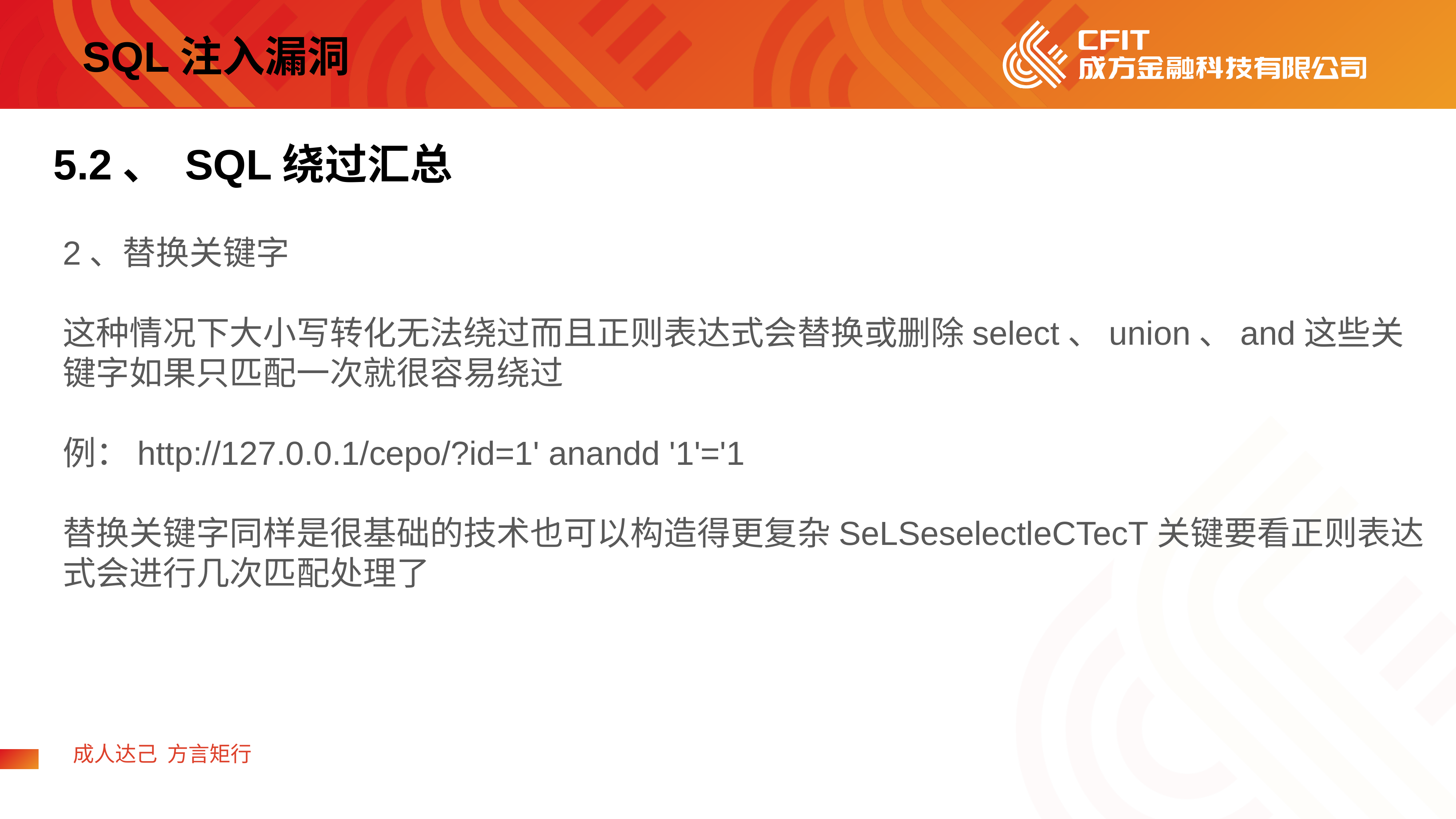

SQL注入漏洞
5.2、 SQL绕过汇总
2、替换关键字

这种情况下大小写转化无法绕过而且正则表达式会替换或删除select、union、and这些关键字如果只匹配一次就很容易绕过

例：http://127.0.0.1/cepo/?id=1' anandd '1'='1

替换关键字同样是很基础的技术也可以构造得更复杂SeLSeselectleCTecT关键要看正则表达式会进行几次匹配处理了